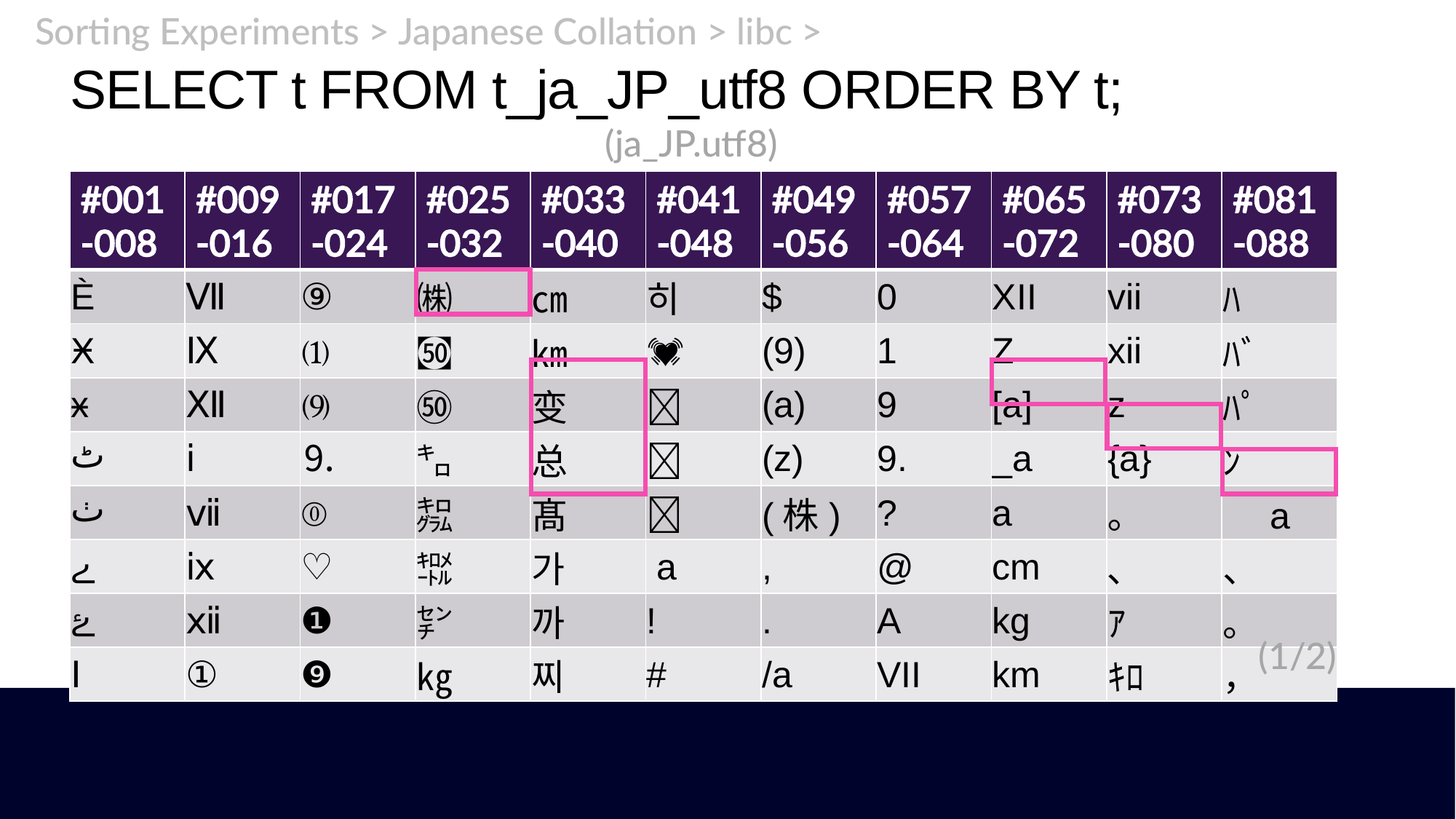

Sorting Experiments > Japanese Collation > libc >
# SELECT t FROM t_ja_JP_utf8 ORDER BY t;
(ja_JP.utf8)
| #001 -008 | #009 -016 | #017 -024 | #025 -032 | #033 -040 | #041 -048 | #049 -056 | #057 -064 | #065 -072 | #073 -080 | #081 -088 |
| --- | --- | --- | --- | --- | --- | --- | --- | --- | --- | --- |
| Ѐ | Ⅶ | ⑨ | ㈱ | ㎝ | 히 | $ | 0 | XII | vii | ﾊ |
| Ӿ | Ⅸ | ⑴ | ㉌ | ㎞ | 💓 | (9) | 1 | Z | xii | ﾊﾞ |
| ӿ | Ⅻ | ⑼ | ㊿ | 变 | 𡨸 | (a) | 9 | [a] | z | ﾊﾟ |
| ٹ | ⅰ | ⒐ | ㌔ | 总 | 𢆥 | (z) | 9. | \_a | {a} | ﾝ |
| ٺ | ⅶ | ⓪ | ㌕ | 髙 | 𥪞 | (株) | ? | a | ｡ | a |
| ے | ⅸ | ♡ | ㌖ | 가 | a | , | @ | cm | ､ | 、 |
| ۓ | ⅻ | ❶ | ㌢ | 까 | ! | . | A | kg | ｱ | 。 |
| Ⅰ | ① | ❾ | ㎏ | 찌 | # | /a | VII | km | ｷﾛ | ， |

(1/2)